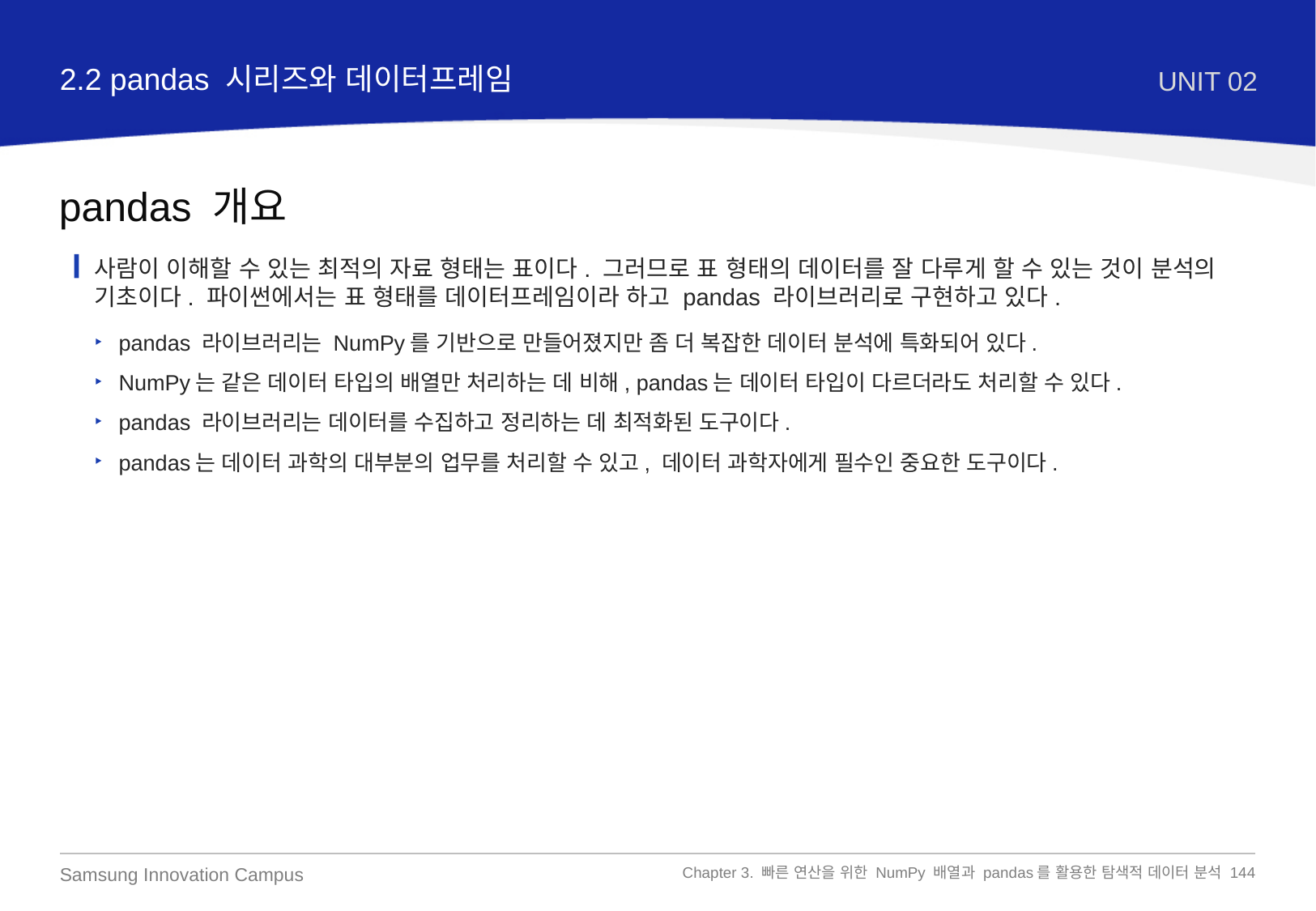

2.2 pandas 시리즈와 데이터프레임
UNIT 02
pandas 개요
사람이 이해할 수 있는 최적의 자료 형태는 표이다. 그러므로 표 형태의 데이터를 잘 다루게 할 수 있는 것이 분석의 기초이다. 파이썬에서는 표 형태를 데이터프레임이라 하고 pandas 라이브러리로 구현하고 있다.

pandas 라이브러리는 NumPy를 기반으로 만들어졌지만 좀 더 복잡한 데이터 분석에 특화되어 있다.
NumPy는 같은 데이터 타입의 배열만 처리하는 데 비해, pandas는 데이터 타입이 다르더라도 처리할 수 있다.
pandas 라이브러리는 데이터를 수집하고 정리하는 데 최적화된 도구이다.
pandas는 데이터 과학의 대부분의 업무를 처리할 수 있고, 데이터 과학자에게 필수인 중요한 도구이다.